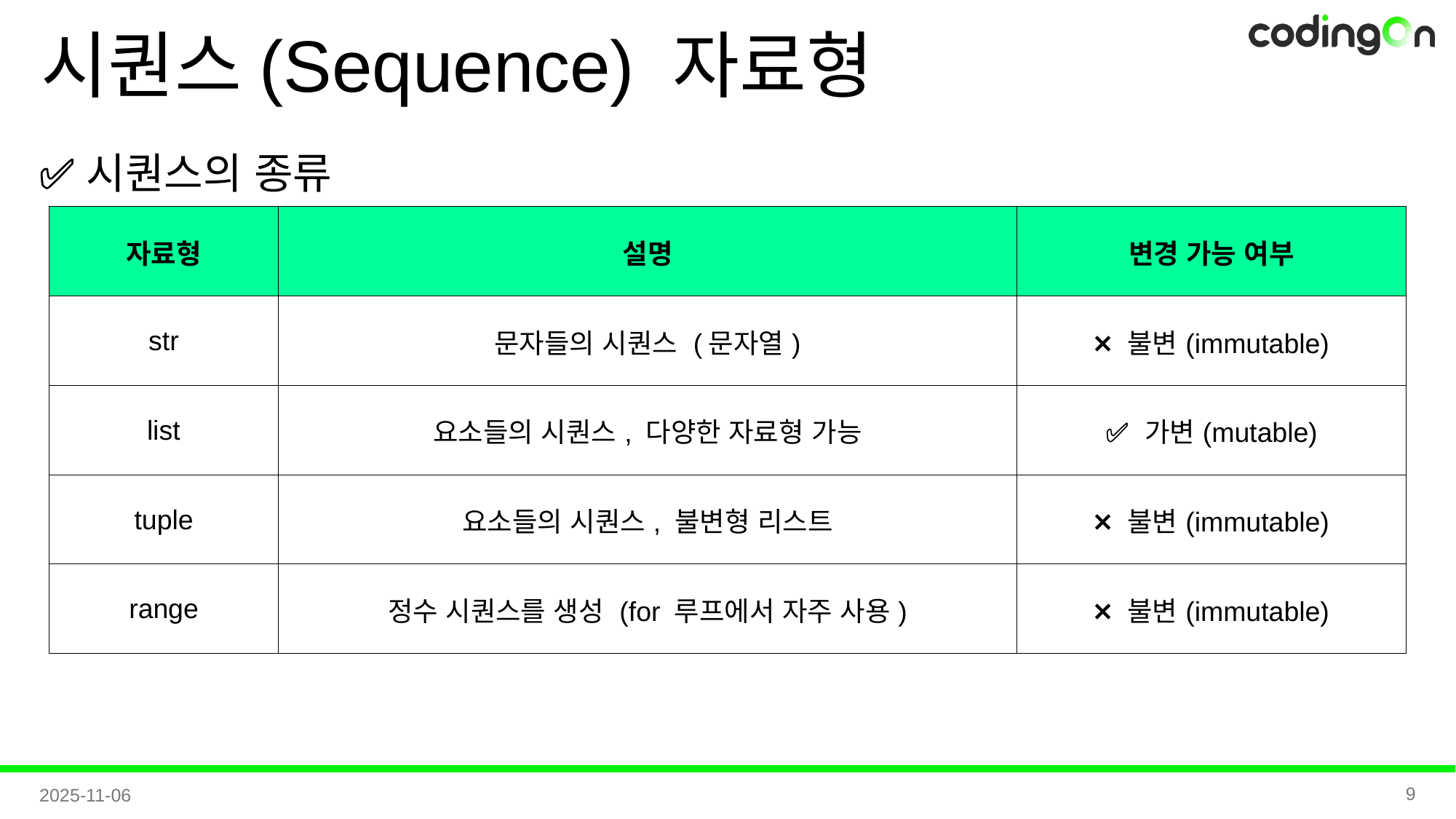

# 시퀀스(Sequence) 자료형
✅시퀀스의 종류
| 자료형 | 설명 | 변경 가능 여부 |
| --- | --- | --- |
| str | 문자들의 시퀀스 (문자열) | ❌ 불변(immutable) |
| list | 요소들의 시퀀스, 다양한 자료형 가능 | ✅ 가변(mutable) |
| tuple | 요소들의 시퀀스, 불변형 리스트 | ❌ 불변(immutable) |
| range | 정수 시퀀스를 생성 (for 루프에서 자주 사용) | ❌ 불변(immutable) |
9
2025-11-06